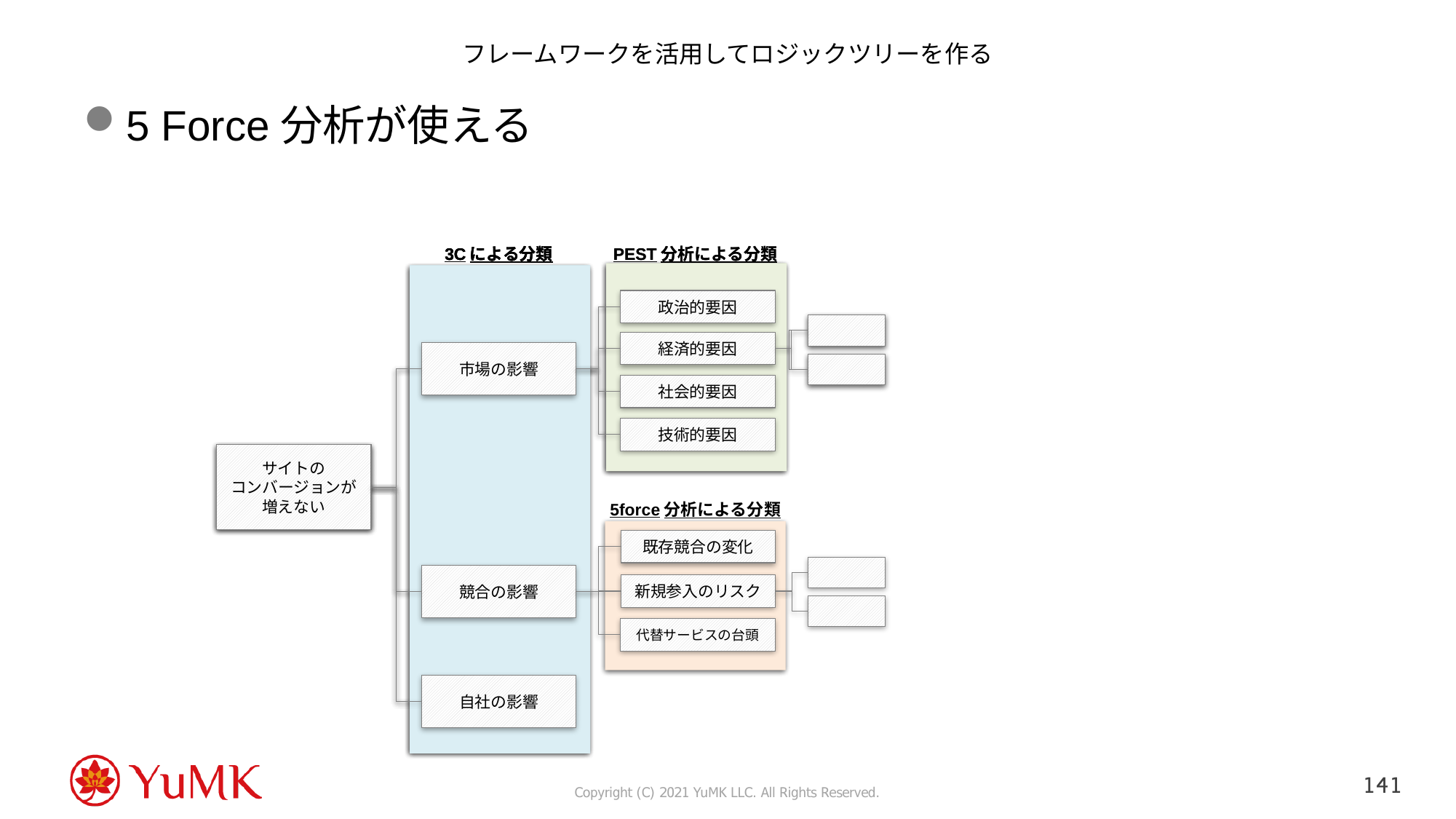

# フレームワークを活用してロジックツリーを作る
5 Force分析が使える
3Cによる分類
3Cによる分類
3Cによる分類
PEST分析による分類
PEST分析による分類

政治的要因
政治的要因

経済的要因
経済的要因
市場の影響
市場の影響
市場の影響

社会的要因
社会的要因
技術的要因
技術的要因
サイトの
コンバージョンが増えない
サイトの
コンバージョンが増えない
サイトの
コンバージョンが増えない
5force分析による分類

既存競合の変化

競合の影響
競合の影響
競合の影響
新規参入のリスク

代替サービスの台頭
自社の影響
自社の影響
自社の影響
141